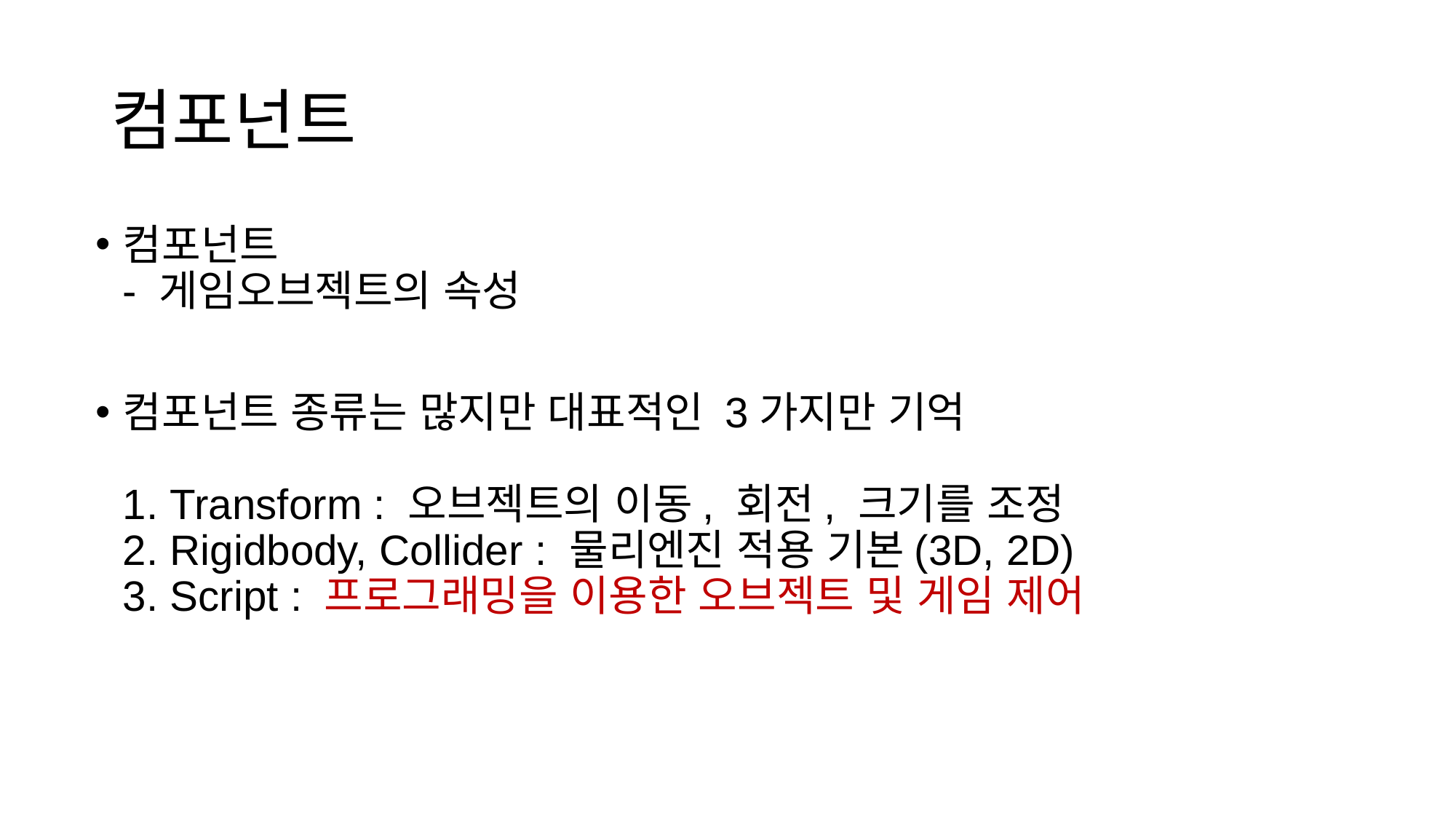

# 컴포넌트
컴포넌트
- 게임오브젝트의 속성

컴포넌트 종류는 많지만 대표적인 3가지만 기억
1. Transform : 오브젝트의 이동, 회전, 크기를 조정
2. Rigidbody, Collider : 물리엔진 적용 기본(3D, 2D)
3. Script : 프로그래밍을 이용한 오브젝트 및 게임 제어